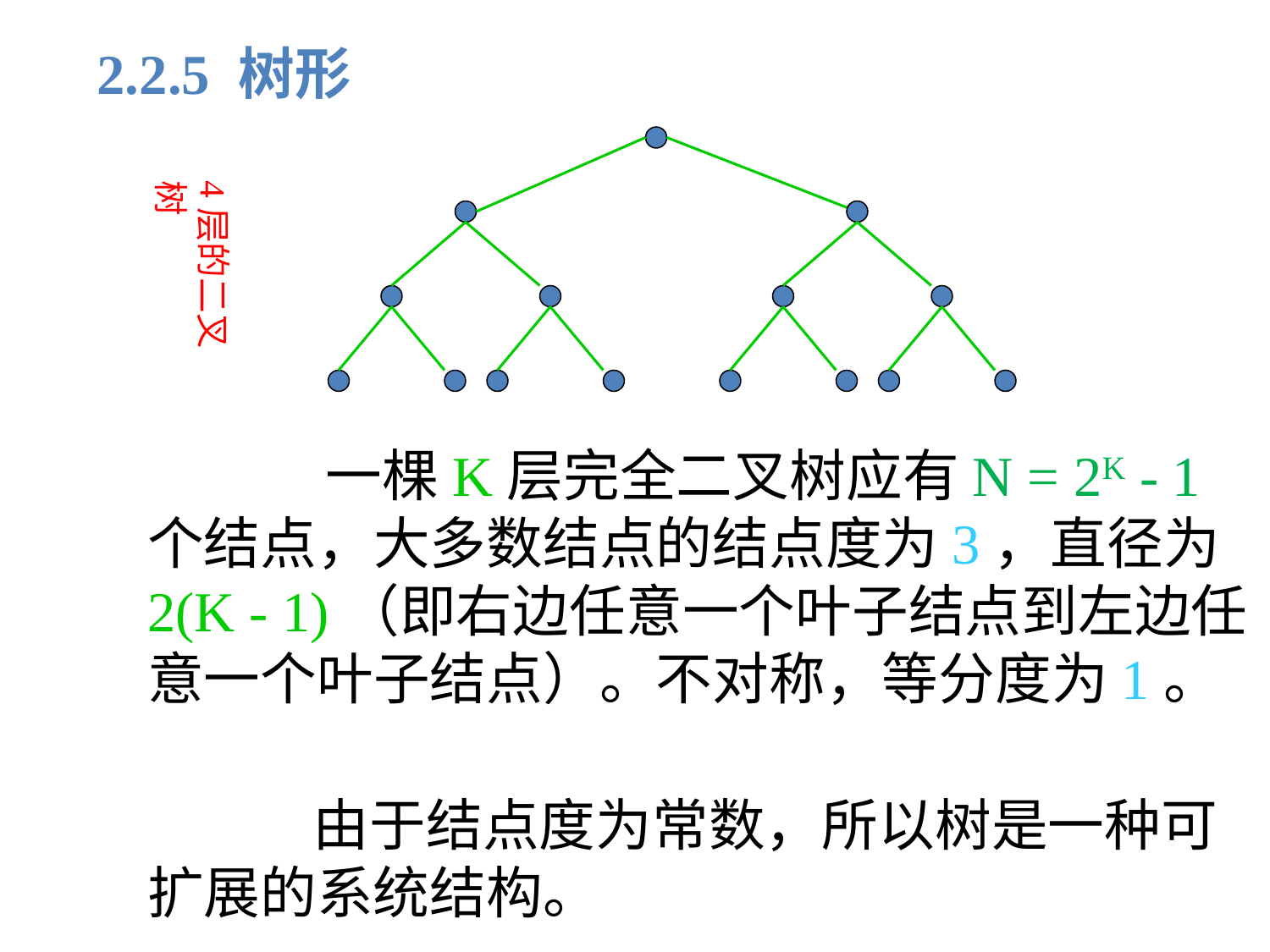

2.2.5 树形

4层的二叉树
		   一棵K层完全二叉树应有N = 2K - 1个结点，大多数结点的结点度为3，直径为2(K - 1)（即右边任意一个叶子结点到左边任意一个叶子结点）。不对称，等分度为1。
		  由于结点度为常数，所以树是一种可扩展的系统结构。